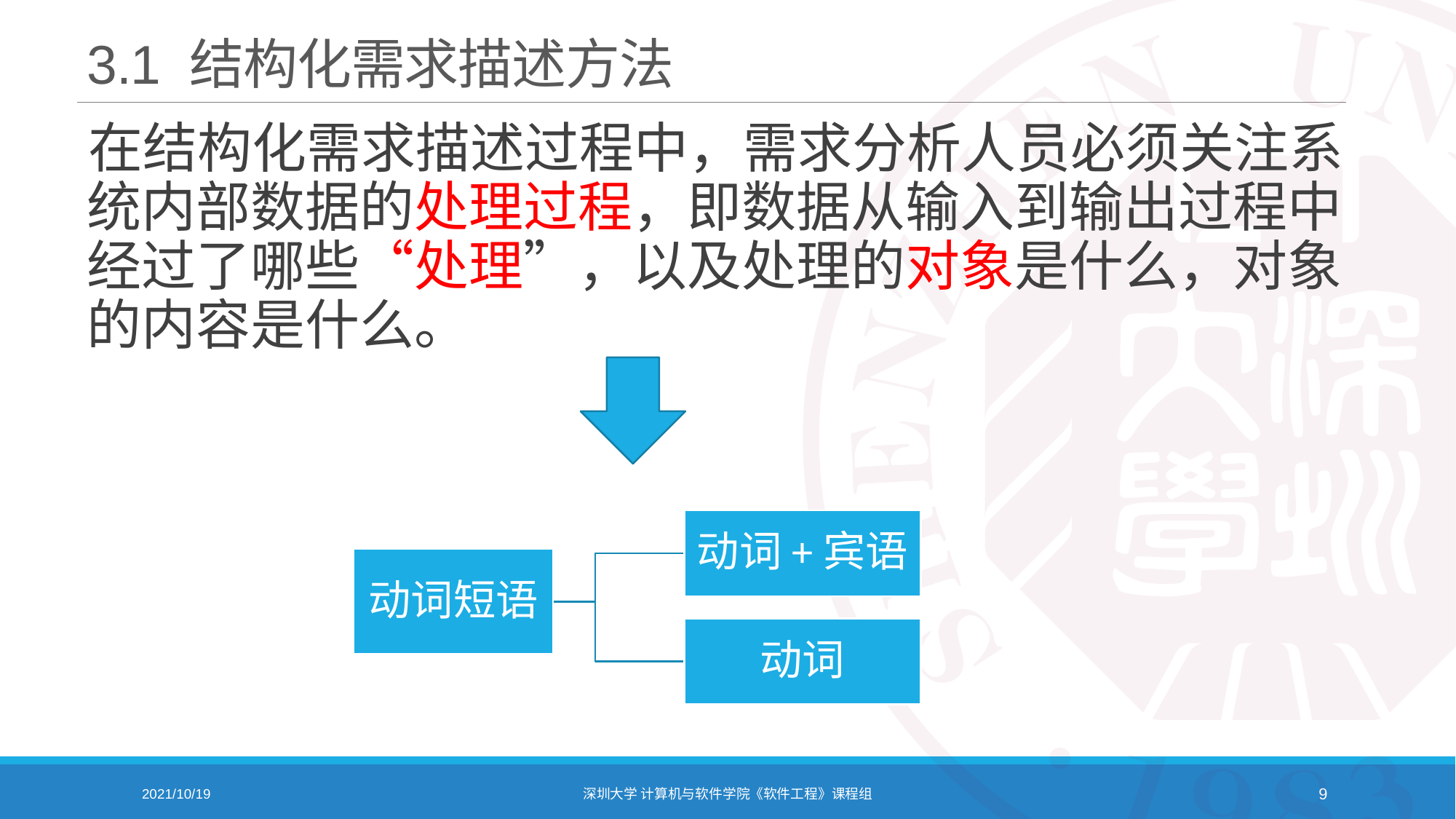

# 3.1 结构化需求描述方法
在结构化需求描述过程中，需求分析人员必须关注系统内部数据的处理过程，即数据从输入到输出过程中经过了哪些“处理”，以及处理的对象是什么，对象的内容是什么。

动词短语
动词+宾语
动词
2021/10/19
深圳大学 计算机与软件学院《软件工程》课程组
9